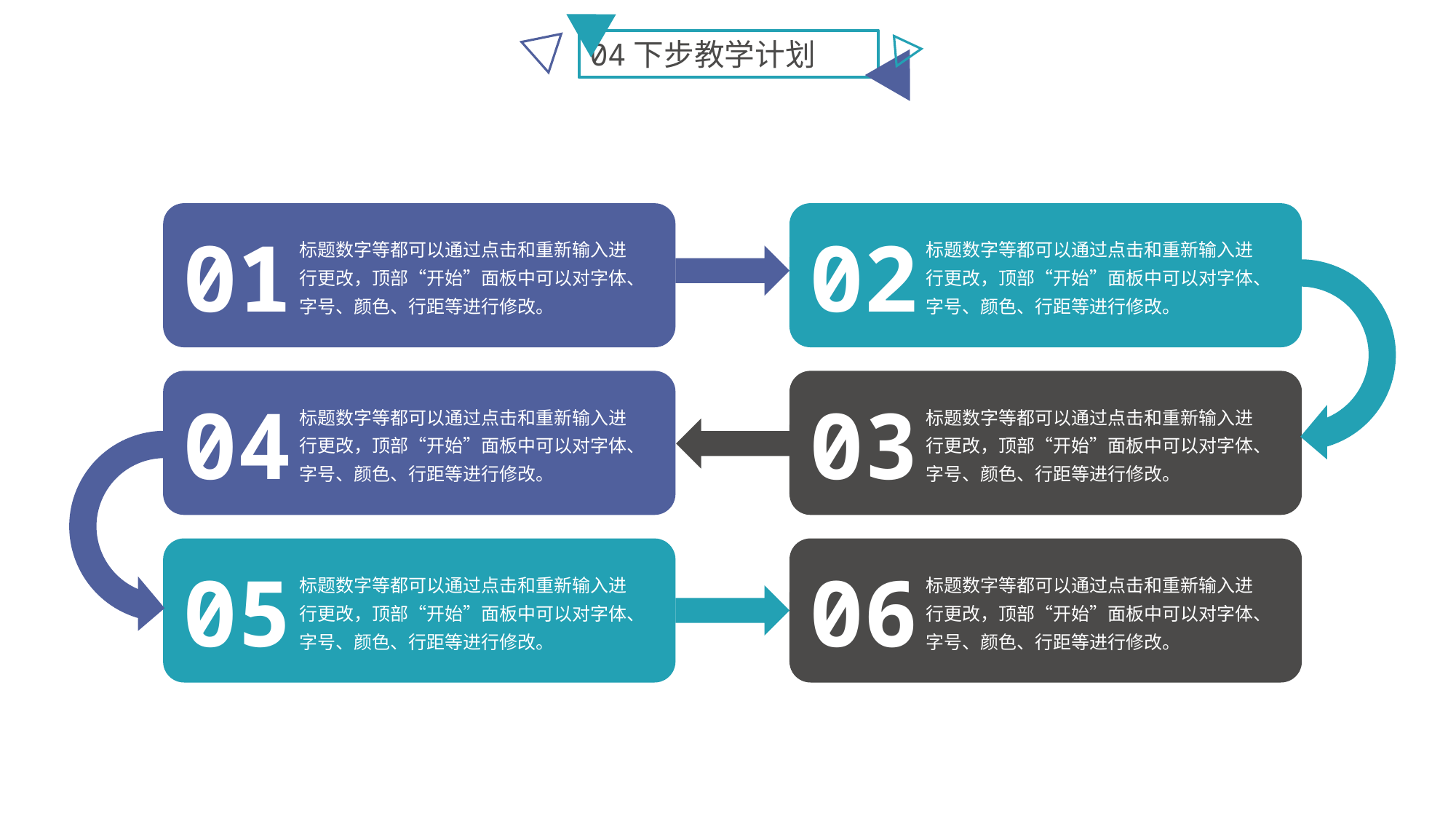

04下步教学计划

01
标题数字等都可以通过点击和重新输入进行更改，顶部“开始”面板中可以对字体、字号、颜色、行距等进行修改。

02
标题数字等都可以通过点击和重新输入进行更改，顶部“开始”面板中可以对字体、字号、颜色、行距等进行修改。

04
标题数字等都可以通过点击和重新输入进行更改，顶部“开始”面板中可以对字体、字号、颜色、行距等进行修改。

03
标题数字等都可以通过点击和重新输入进行更改，顶部“开始”面板中可以对字体、字号、颜色、行距等进行修改。

05
标题数字等都可以通过点击和重新输入进行更改，顶部“开始”面板中可以对字体、字号、颜色、行距等进行修改。

06
标题数字等都可以通过点击和重新输入进行更改，顶部“开始”面板中可以对字体、字号、颜色、行距等进行修改。